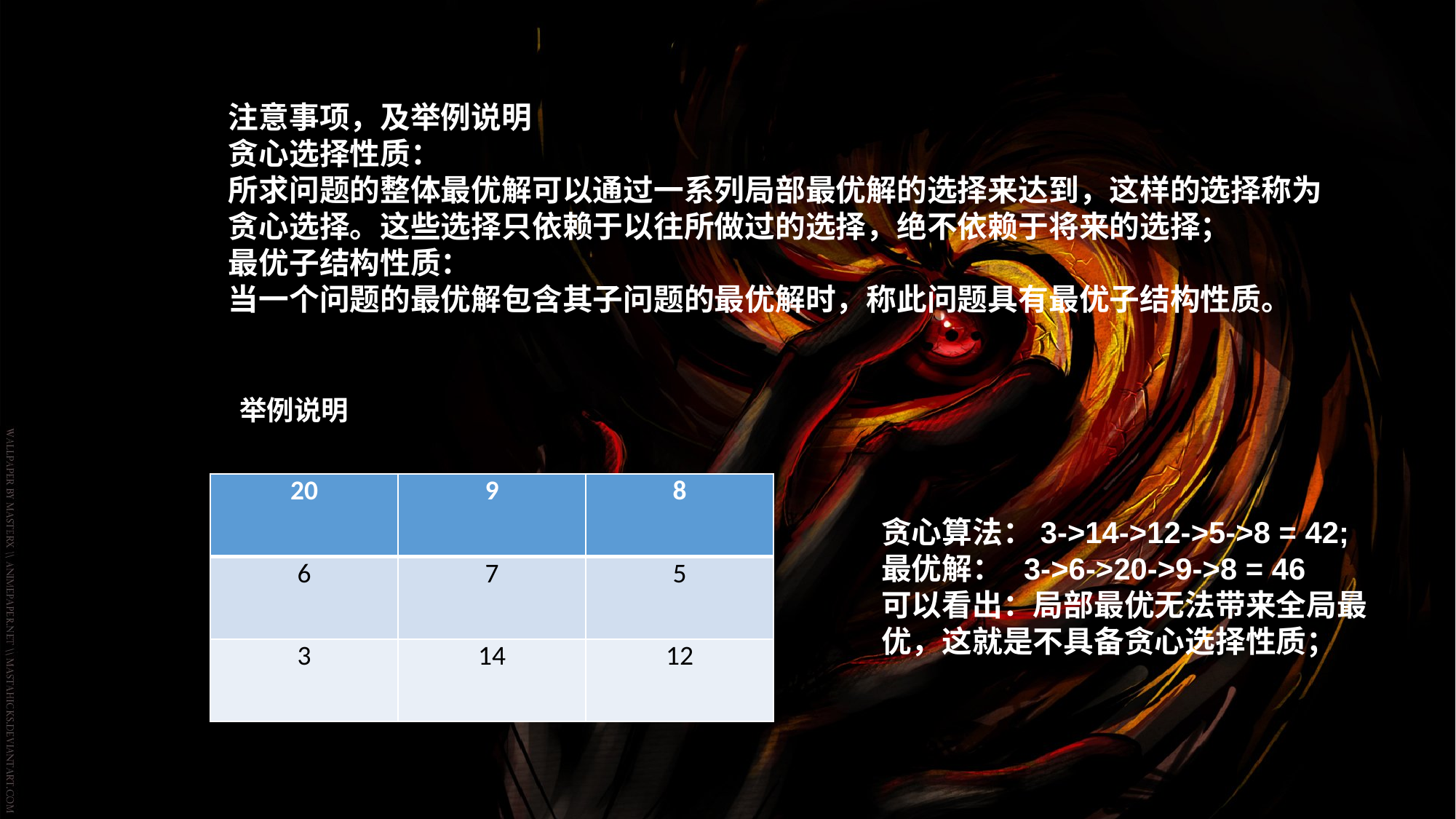

注意事项，及举例说明
贪心选择性质：
所求问题的整体最优解可以通过一系列局部最优解的选择来达到，这样的选择称为贪心选择。这些选择只依赖于以往所做过的选择，绝不依赖于将来的选择；
最优子结构性质：
当一个问题的最优解包含其子问题的最优解时，称此问题具有最优子结构性质。

举例说明
| 20 | 9 | 8 |
| --- | --- | --- |
| 6 | 7 | 5 |
| 3 | 14 | 12 |
贪心算法：3->14->12->5->8 = 42;
最优解：  3->6->20->9->8 = 46
可以看出：局部最优无法带来全局最优，这就是不具备贪心选择性质；